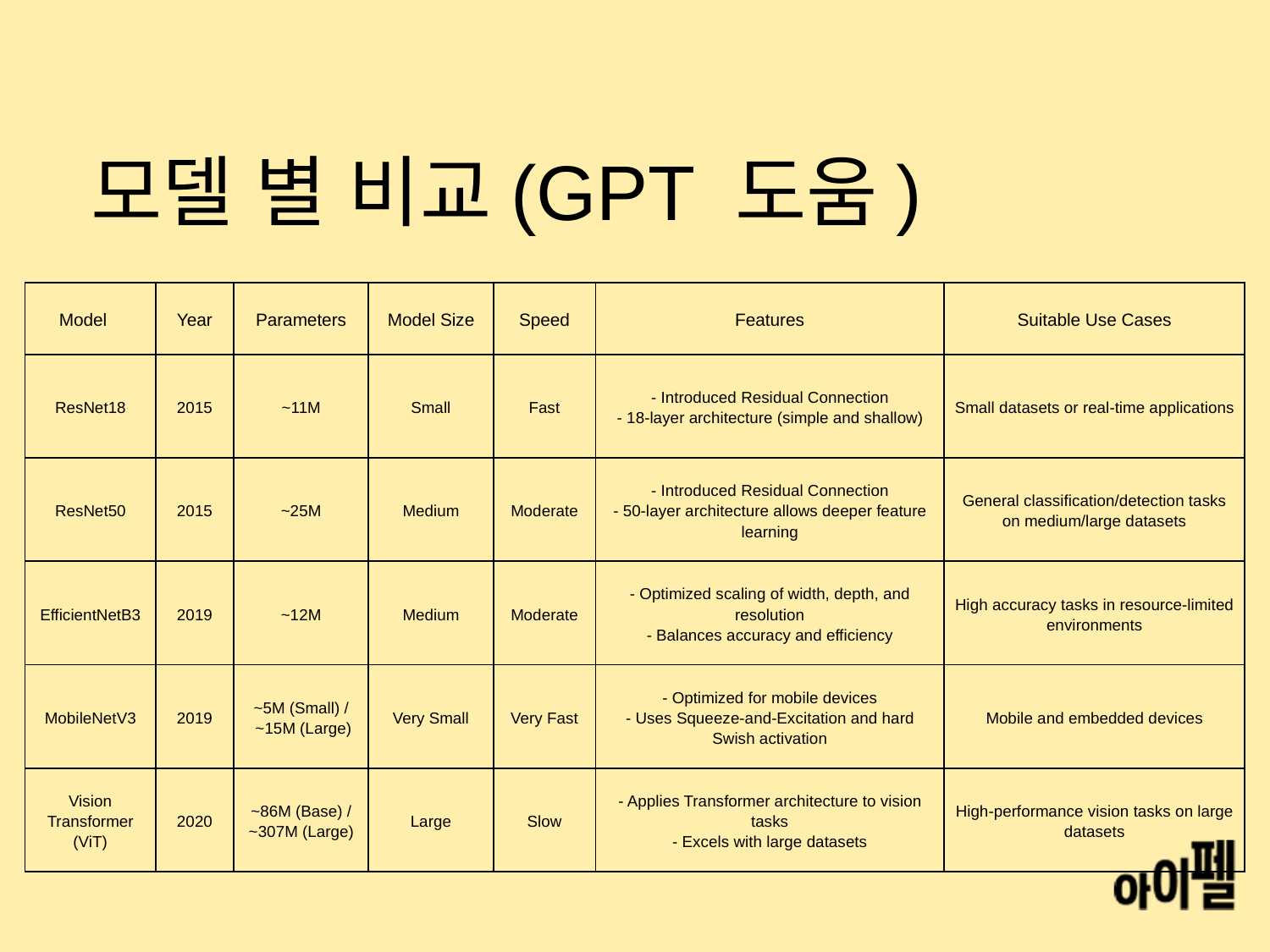

# 모델 별 비교(GPT 도움)
| Model | Year | Parameters | Model Size | Speed | Features | Suitable Use Cases |
| --- | --- | --- | --- | --- | --- | --- |
| ResNet18 | 2015 | ~11M | Small | Fast | - Introduced Residual Connection - 18-layer architecture (simple and shallow) | Small datasets or real-time applications |
| ResNet50 | 2015 | ~25M | Medium | Moderate | - Introduced Residual Connection - 50-layer architecture allows deeper feature learning | General classification/detection tasks on medium/large datasets |
| EfficientNetB3 | 2019 | ~12M | Medium | Moderate | - Optimized scaling of width, depth, and resolution - Balances accuracy and efficiency | High accuracy tasks in resource-limited environments |
| MobileNetV3 | 2019 | ~5M (Small) / ~15M (Large) | Very Small | Very Fast | - Optimized for mobile devices - Uses Squeeze-and-Excitation and hard Swish activation | Mobile and embedded devices |
| Vision Transformer (ViT) | 2020 | ~86M (Base) / ~307M (Large) | Large | Slow | - Applies Transformer architecture to vision tasks - Excels with large datasets | High-performance vision tasks on large datasets |